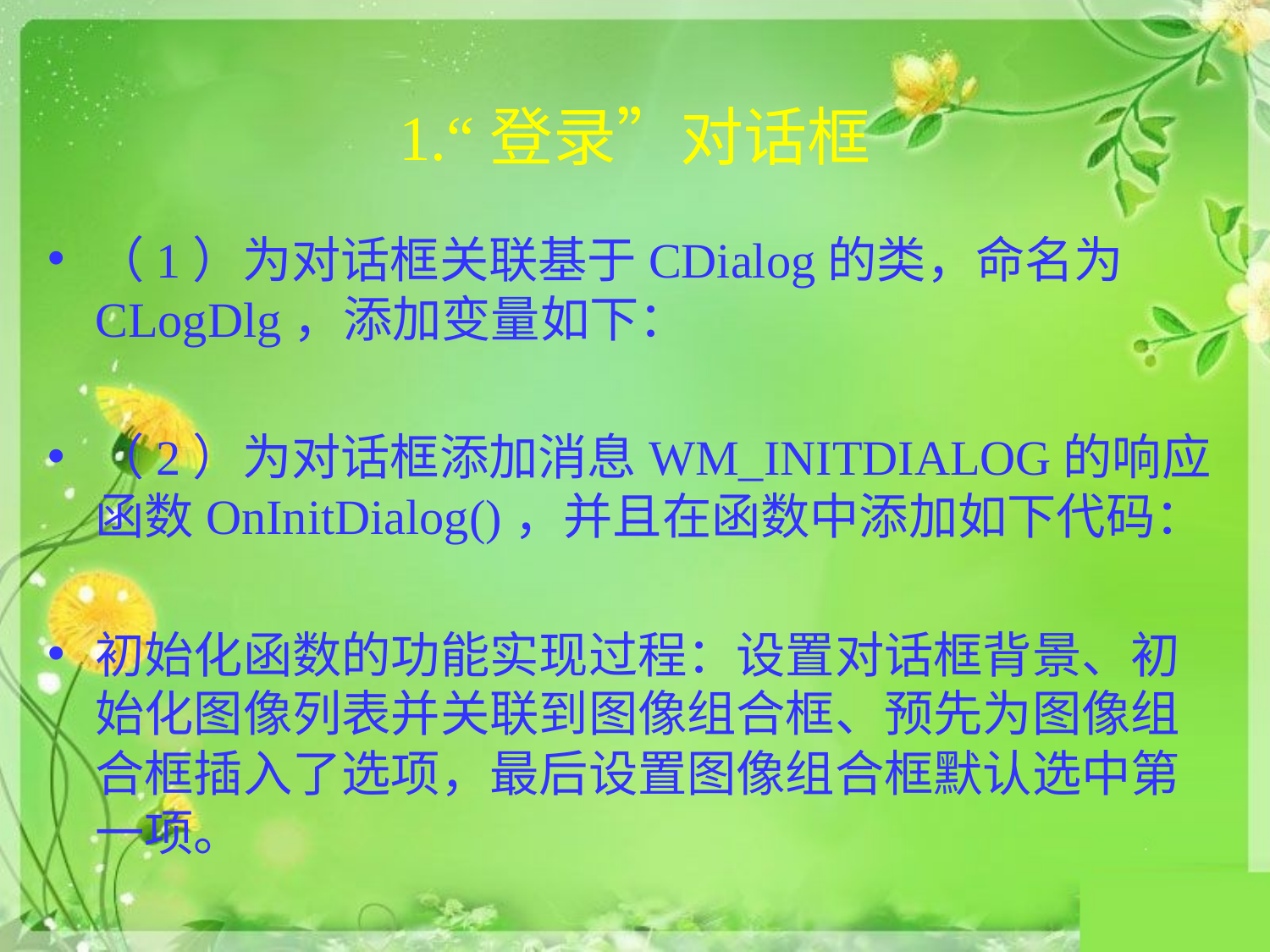

# 1.“登录”对话框
（1）为对话框关联基于CDialog的类，命名为CLogDlg，添加变量如下：

（2）为对话框添加消息WM_INITDIALOG的响应函数OnInitDialog()，并且在函数中添加如下代码：

初始化函数的功能实现过程：设置对话框背景、初始化图像列表并关联到图像组合框、预先为图像组合框插入了选项，最后设置图像组合框默认选中第一项。